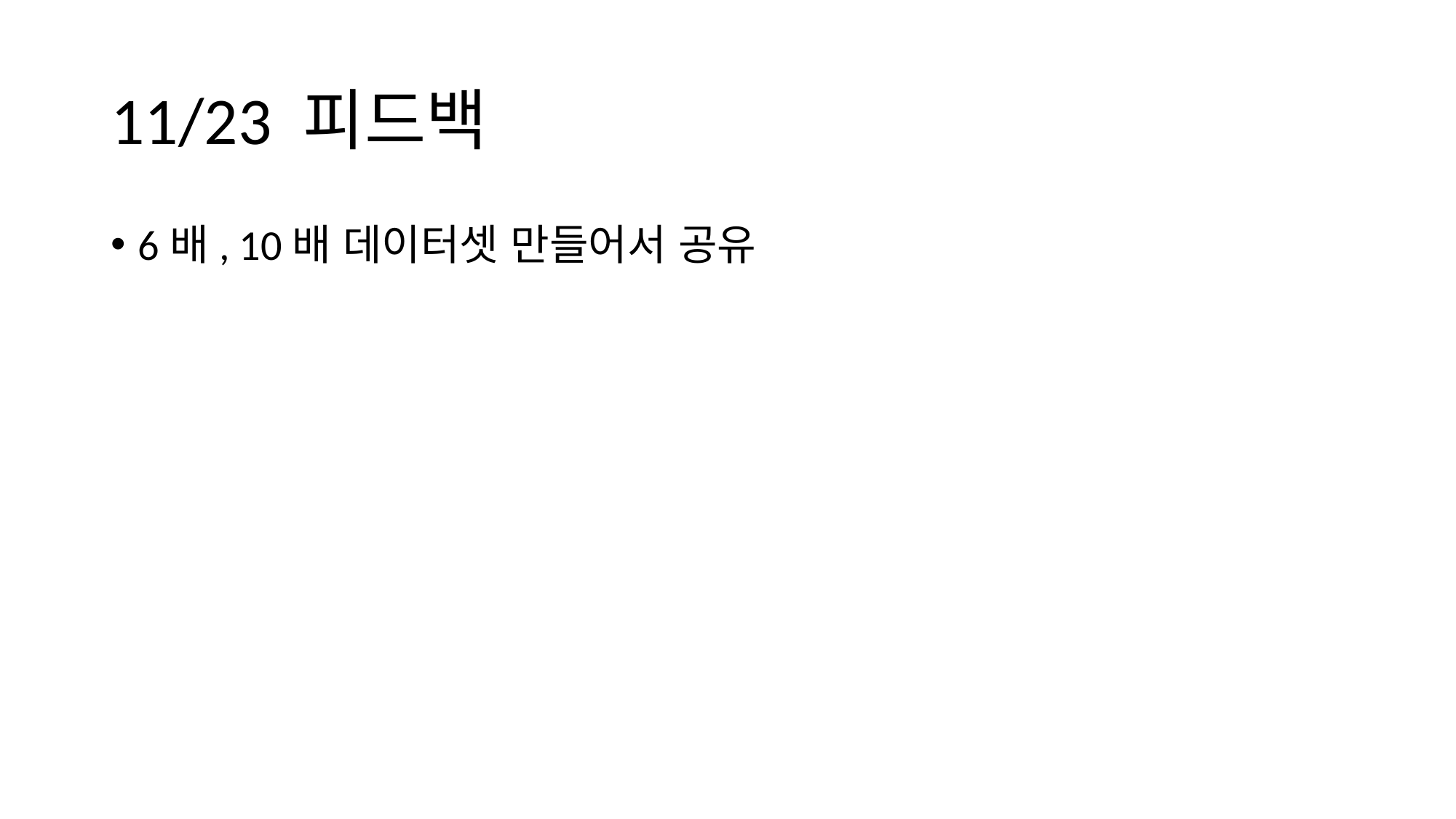

# 11/23 피드백
6배, 10배 데이터셋 만들어서 공유